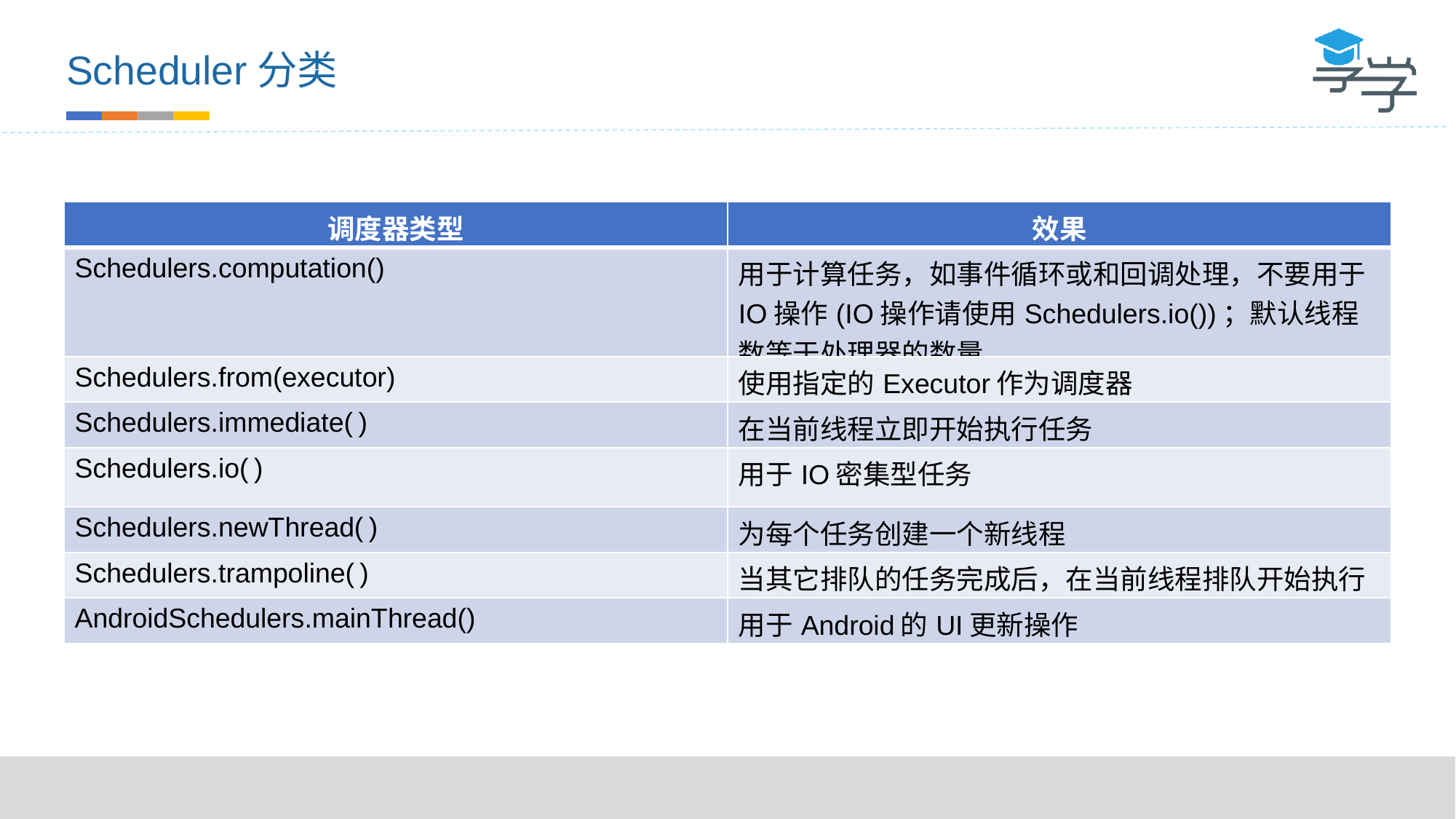

Scheduler分类

| 调度器类型 | 效果 |
| --- | --- |
| Schedulers.computation() | 用于计算任务，如事件循环或和回调处理，不要用于IO操作(IO操作请使用Schedulers.io())；默认线程数等于处理器的数量 |
| Schedulers.from(executor) | 使用指定的Executor作为调度器 |
| Schedulers.immediate( ) | 在当前线程立即开始执行任务 |
| Schedulers.io( ) | 用于IO密集型任务 |
| Schedulers.newThread( ) | 为每个任务创建一个新线程 |
| Schedulers.trampoline( ) | 当其它排队的任务完成后，在当前线程排队开始执行 |
| AndroidSchedulers.mainThread() | 用于Android的UI更新操作 |